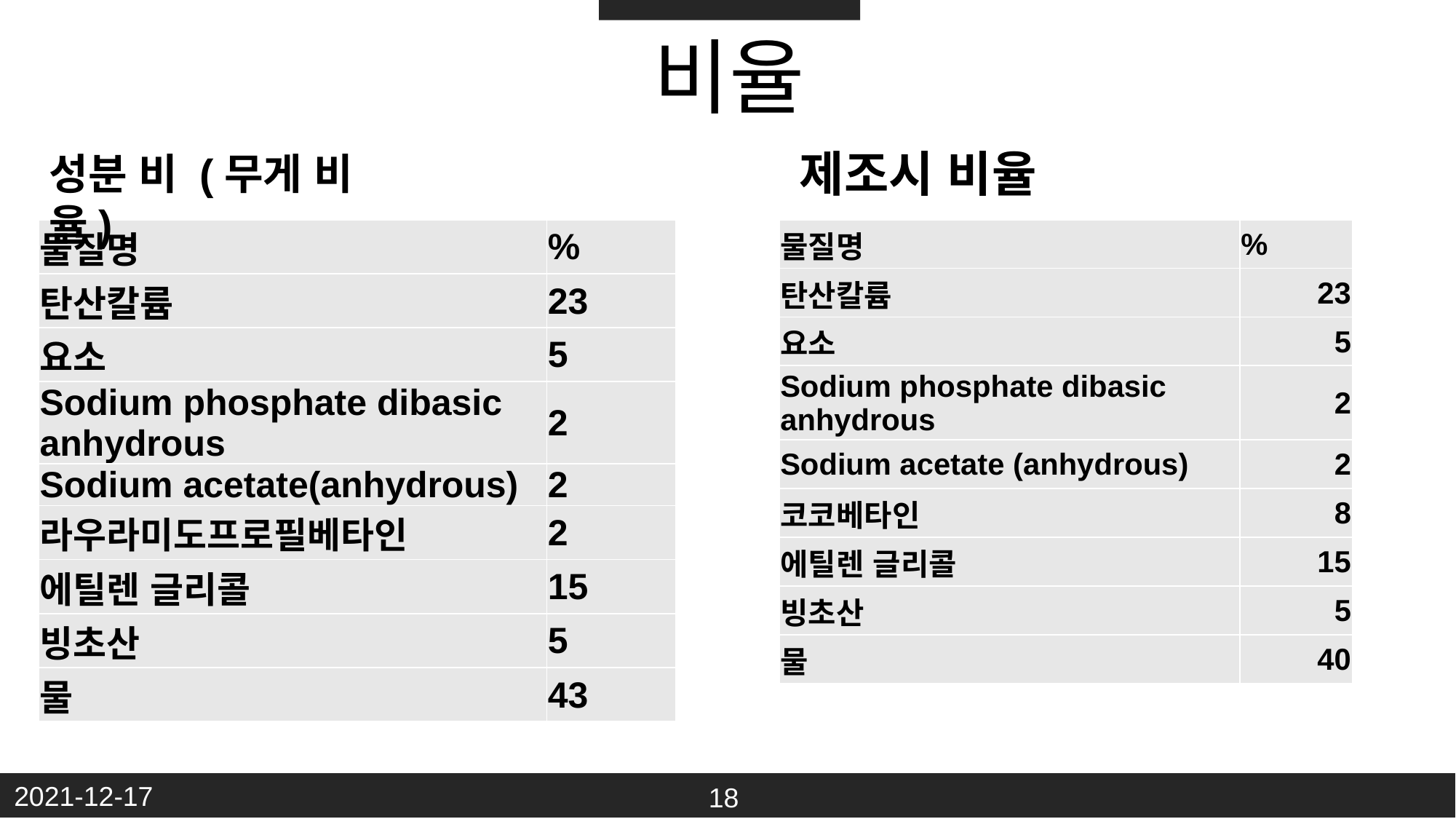

비율
제조시 비율
성분 비 (무게 비율)
| 물질명 | % |
| --- | --- |
| 탄산칼륨 | 23 |
| 요소 | 5 |
| Sodium phosphate dibasic anhydrous | 2 |
| Sodium acetate(anhydrous) | 2 |
| 라우라미도프로필베타인 | 2 |
| 에틸렌 글리콜 | 15 |
| 빙초산 | 5 |
| 물 | 43 |
| 물질명 | % |
| --- | --- |
| 탄산칼륨 | 23 |
| 요소 | 5 |
| Sodium phosphate dibasic anhydrous | 2 |
| Sodium acetate (anhydrous) | 2 |
| 코코베타인 | 8 |
| 에틸렌 글리콜 | 15 |
| 빙초산 | 5 |
| 물 | 40 |